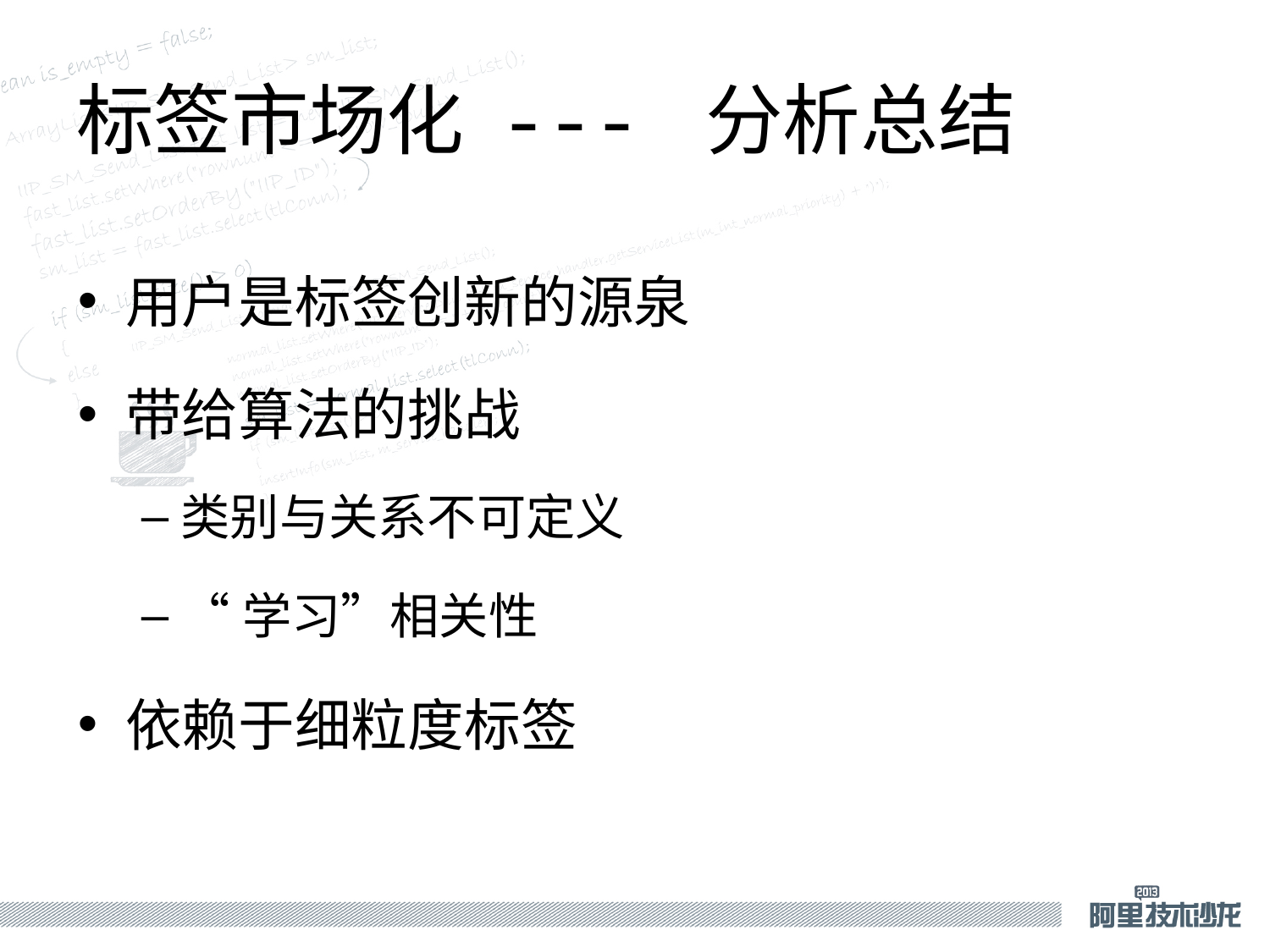

# 标签市场化 --- 分析总结
用户是标签创新的源泉
带给算法的挑战
类别与关系不可定义
“学习”相关性
依赖于细粒度标签